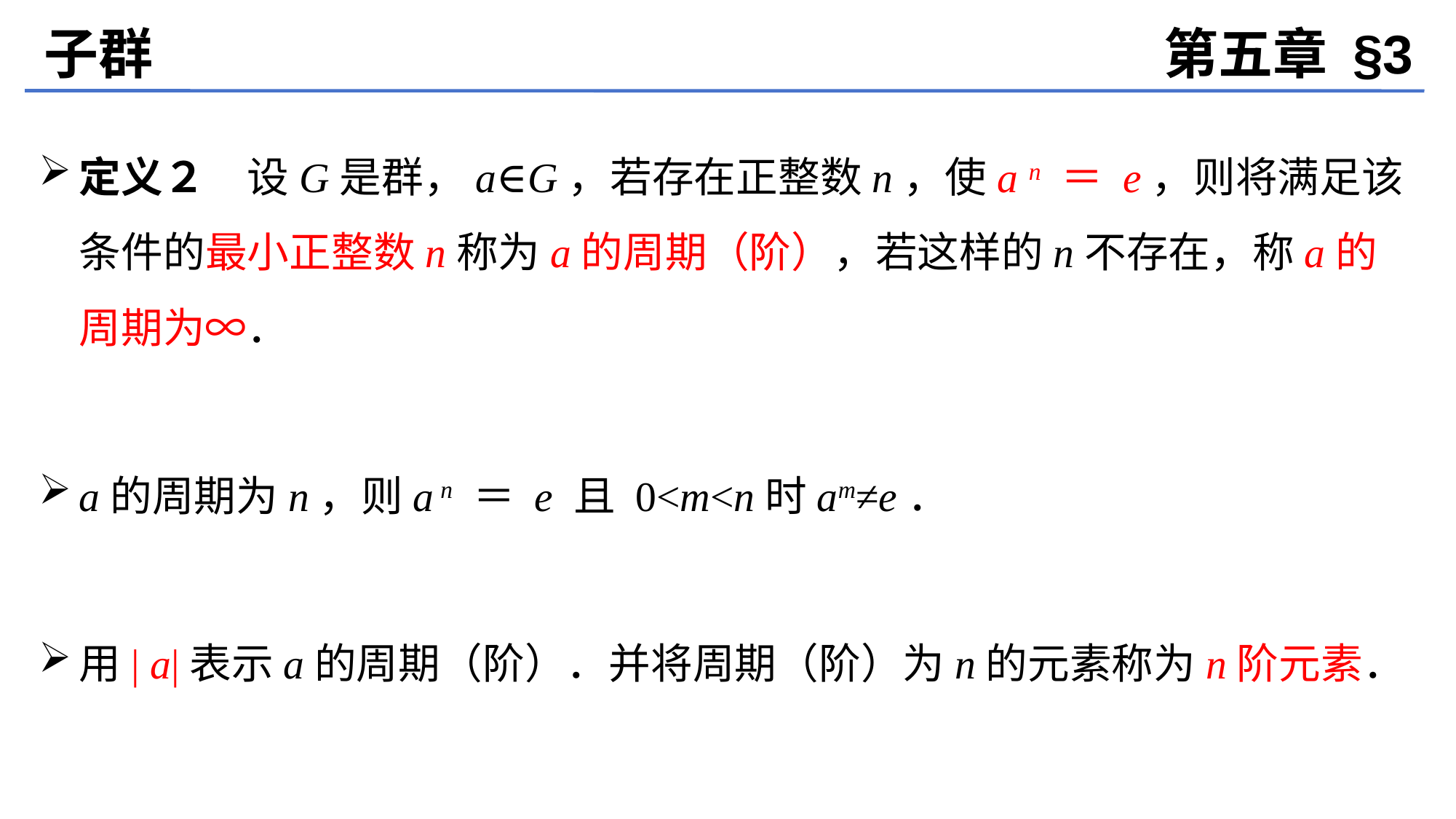

子群
第五章 §3
定义２　设G是群，a∈G，若存在正整数n，使a n ＝ e，则将满足该条件的最小正整数n称为a的周期（阶），若这样的n不存在，称a的周期为∞．

a的周期为n，则a n ＝ e 且 0<m<n时am≠e．

用| a|表示a的周期（阶）．并将周期（阶）为n的元素称为n阶元素．